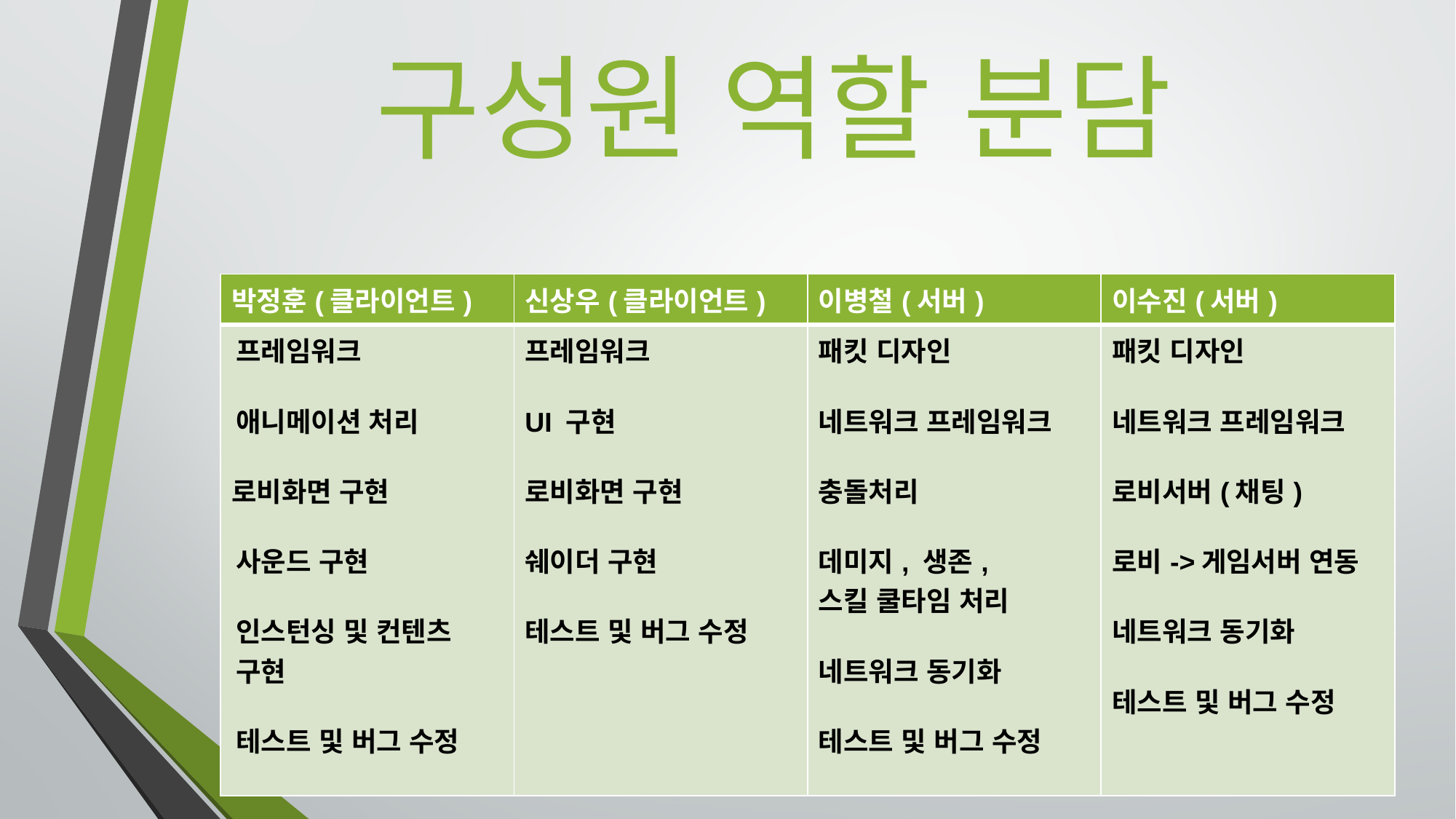

# 구성원 역할 분담
| 박정훈(클라이언트) | 신상우(클라이언트) | 이병철(서버) | 이수진(서버) |
| --- | --- | --- | --- |
| 프레임워크 애니메이션 처리 로비화면 구현 사운드 구현 인스턴싱 및 컨텐츠 구현 테스트 및 버그 수정 | 프레임워크  UI 구현 로비화면 구현 쉐이더 구현 테스트 및 버그 수정 | 패킷 디자인 네트워크 프레임워크 충돌처리 데미지, 생존, 스킬 쿨타임 처리 네트워크 동기화 테스트 및 버그 수정 | 패킷 디자인 네트워크 프레임워크 로비서버(채팅) 로비->게임서버 연동 네트워크 동기화 테스트 및 버그 수정 |